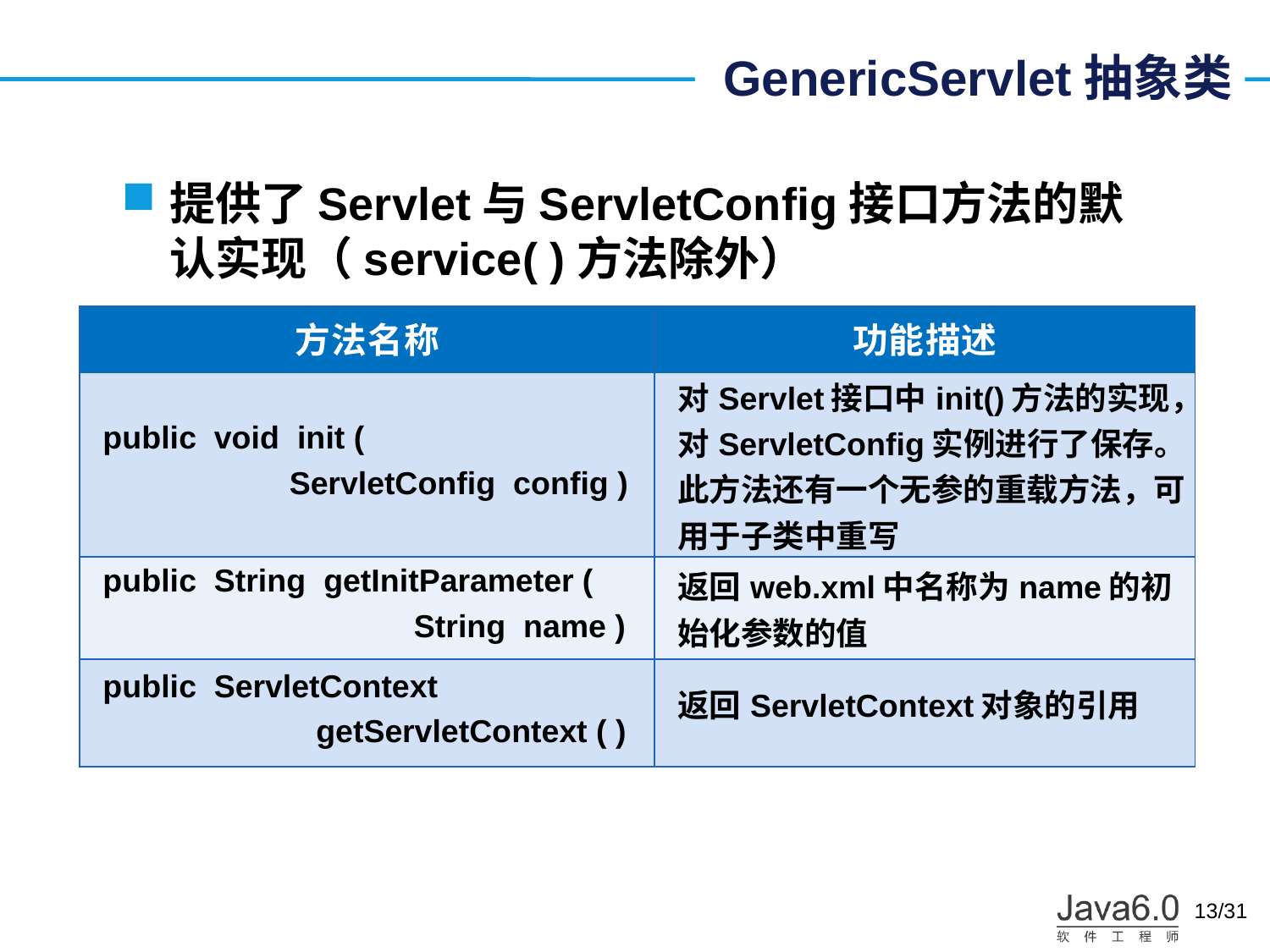

# GenericServlet抽象类
提供了Servlet与ServletConfig接口方法的默认实现（service( )方法除外）
| 方法名称 | 功能描述 |
| --- | --- |
| public void init ( ServletConfig config ) | 对Servlet接口中init()方法的实现，对ServletConfig实例进行了保存。此方法还有一个无参的重载方法，可用于子类中重写 |
| public String getInitParameter ( String name ) | 返回web.xml中名称为name的初始化参数的值 |
| public ServletContext getServletContext ( ) | 返回ServletContext对象的引用 |
13/31